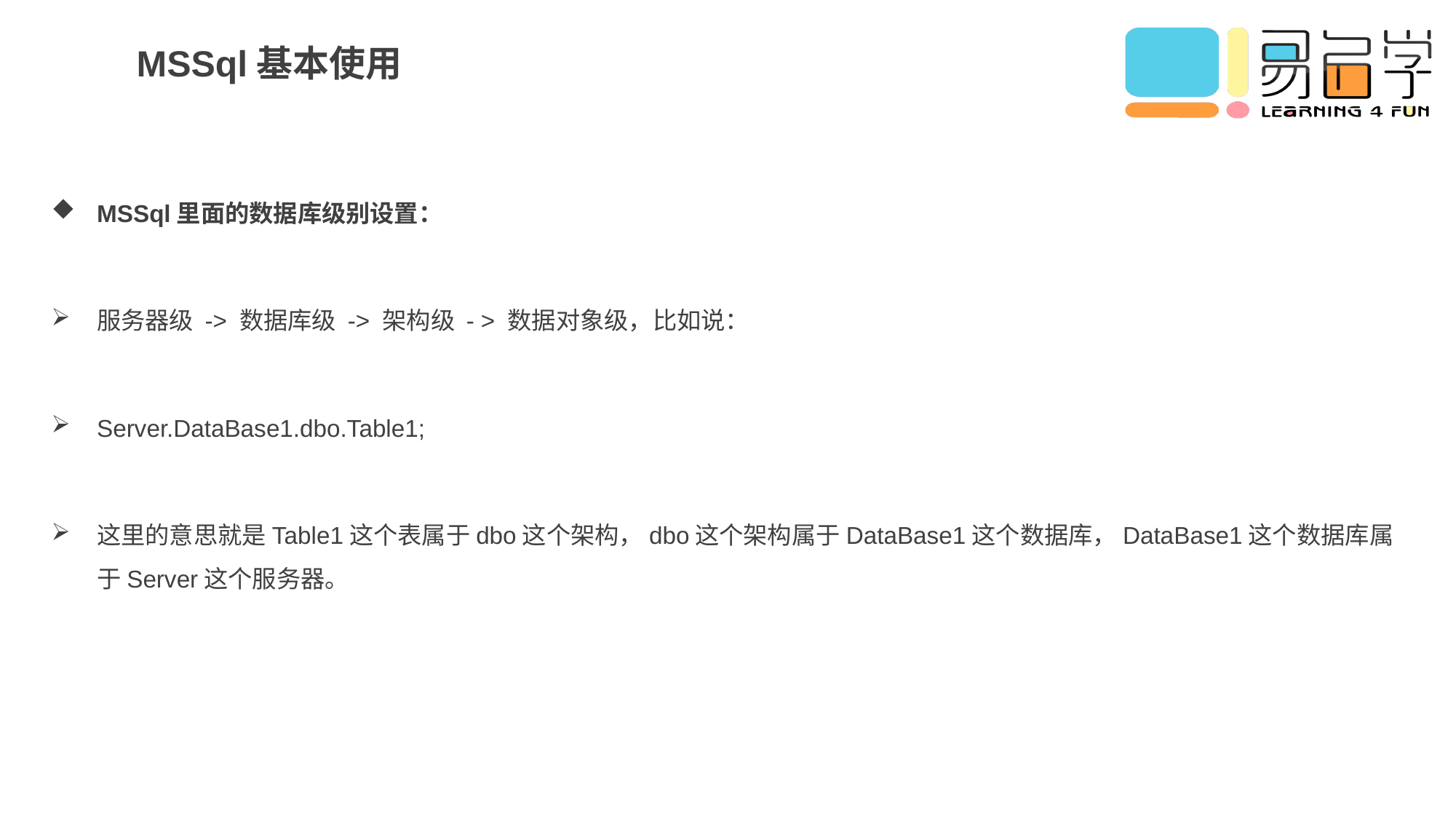

MSSql基本使用
MSSql里面的数据库级别设置：

服务器级 -> 数据库级 -> 架构级 - > 数据对象级，比如说：

Server.DataBase1.dbo.Table1;

这里的意思就是Table1这个表属于dbo这个架构，dbo这个架构属于DataBase1这个数据库，DataBase1这个数据库属于Server这个服务器。